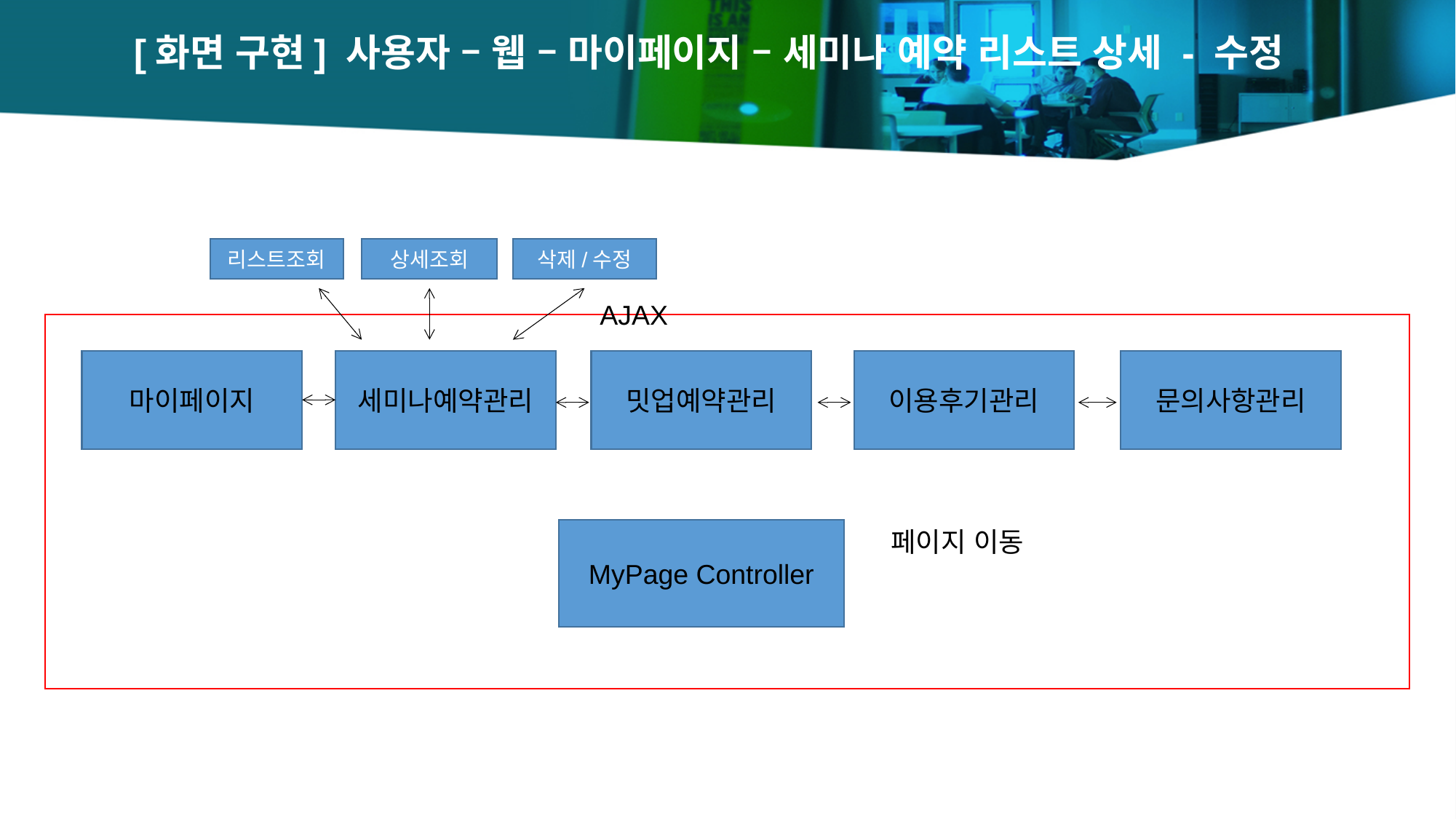

[화면 구현] 사용자 – 웹 – 마이페이지 – 세미나 예약 리스트 상세 - 수정
리스트조회
상세조회
삭제/수정
AJAX

마이페이지
문의사항관리
이용후기관리
세미나예약관리
밋업예약관리
MyPage Controller
페이지 이동